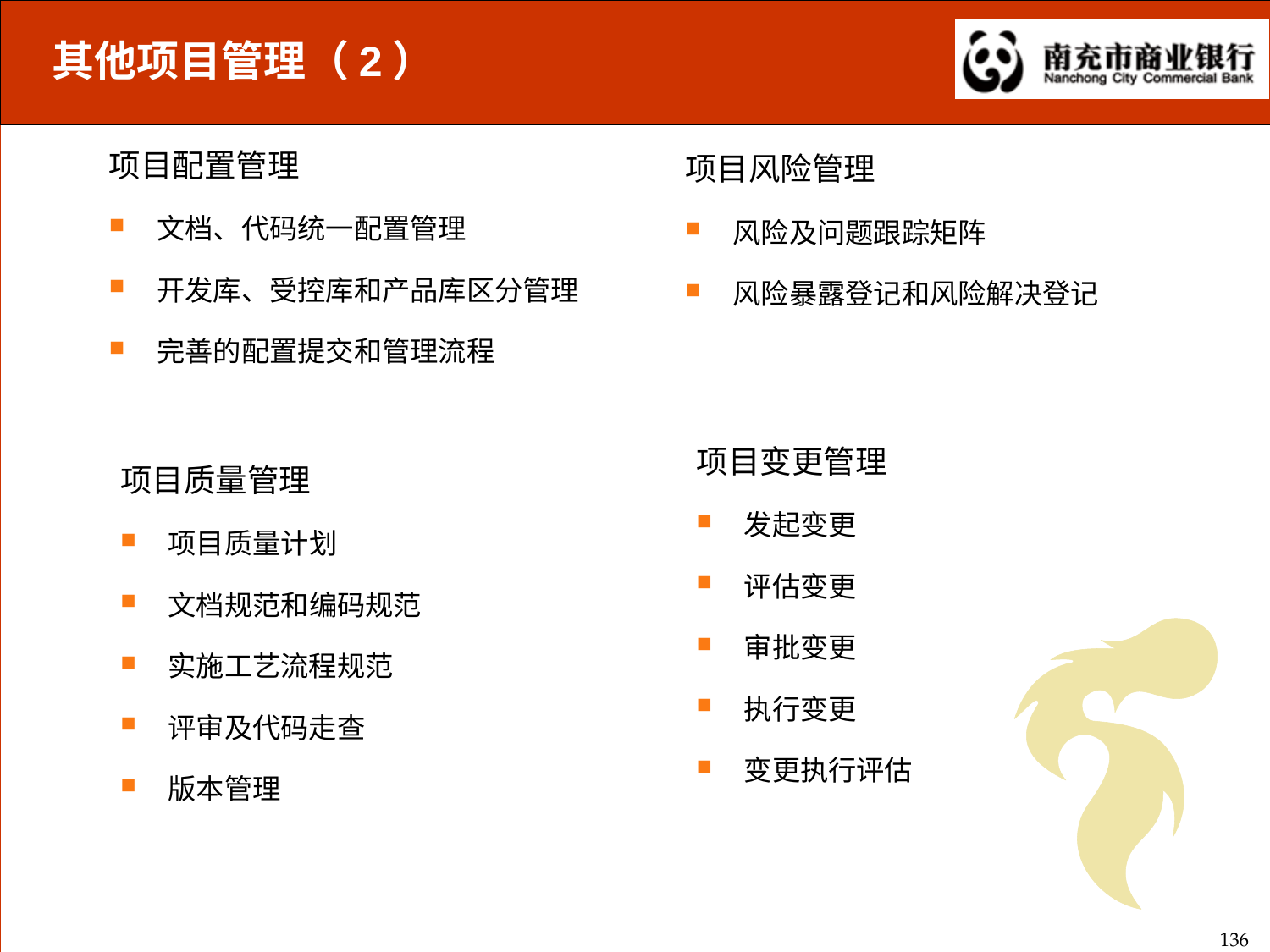

其他项目管理（2）
项目配置管理
文档、代码统一配置管理
开发库、受控库和产品库区分管理
完善的配置提交和管理流程
项目风险管理
风险及问题跟踪矩阵
风险暴露登记和风险解决登记
项目变更管理
发起变更
评估变更
审批变更
执行变更
变更执行评估
项目质量管理
项目质量计划
文档规范和编码规范
实施工艺流程规范
评审及代码走查
版本管理
136
136